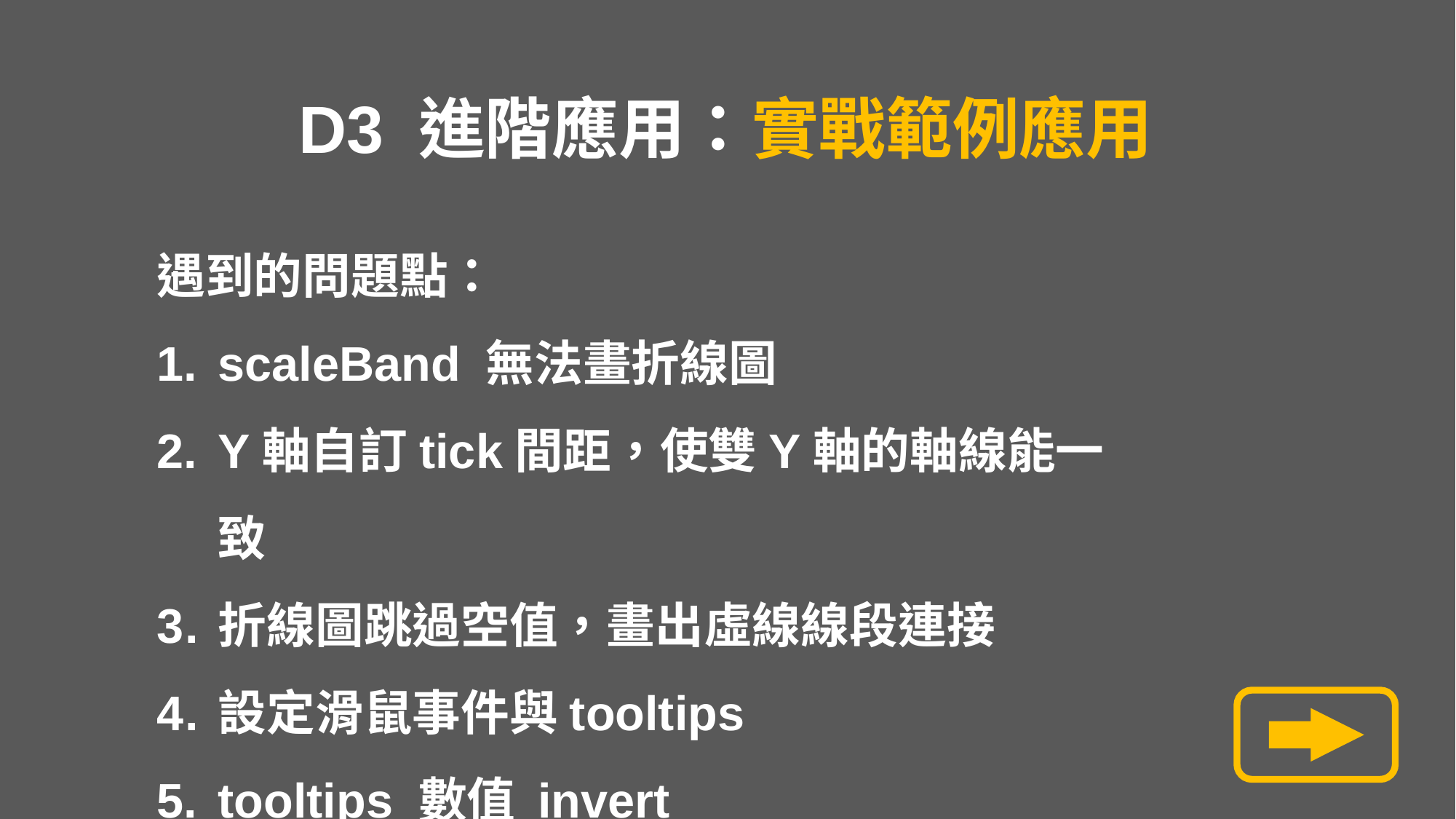

# D3 進階應用：實戰範例應用
遇到的問題點：
scaleBand 無法畫折線圖
Y軸自訂tick間距，使雙Y軸的軸線能一致
折線圖跳過空值，畫出虛線線段連接
設定滑鼠事件與tooltips
tooltips 數值 invert